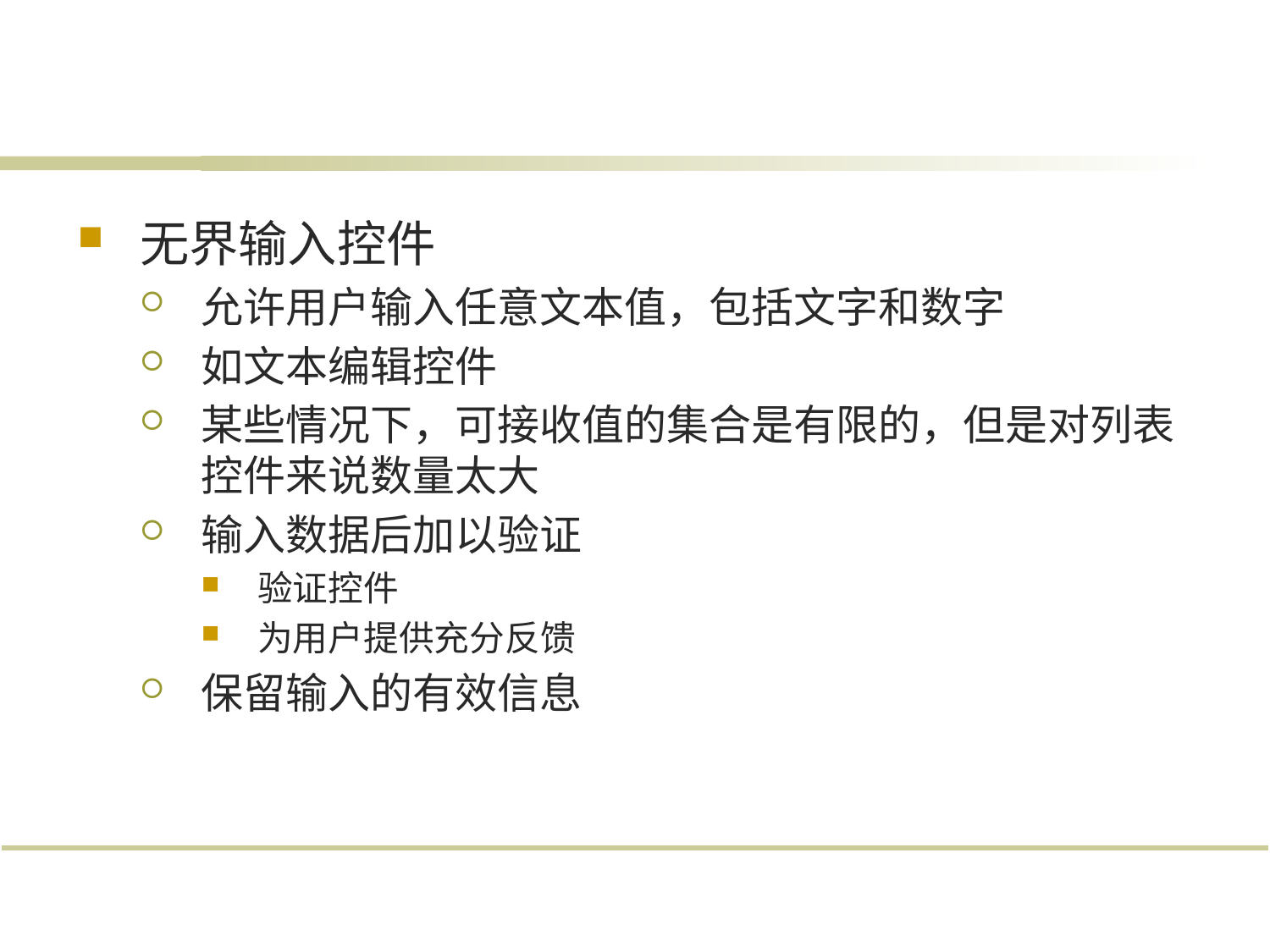

#
无界输入控件
允许用户输入任意文本值，包括文字和数字
如文本编辑控件
某些情况下，可接收值的集合是有限的，但是对列表控件来说数量太大
输入数据后加以验证
验证控件
为用户提供充分反馈
保留输入的有效信息